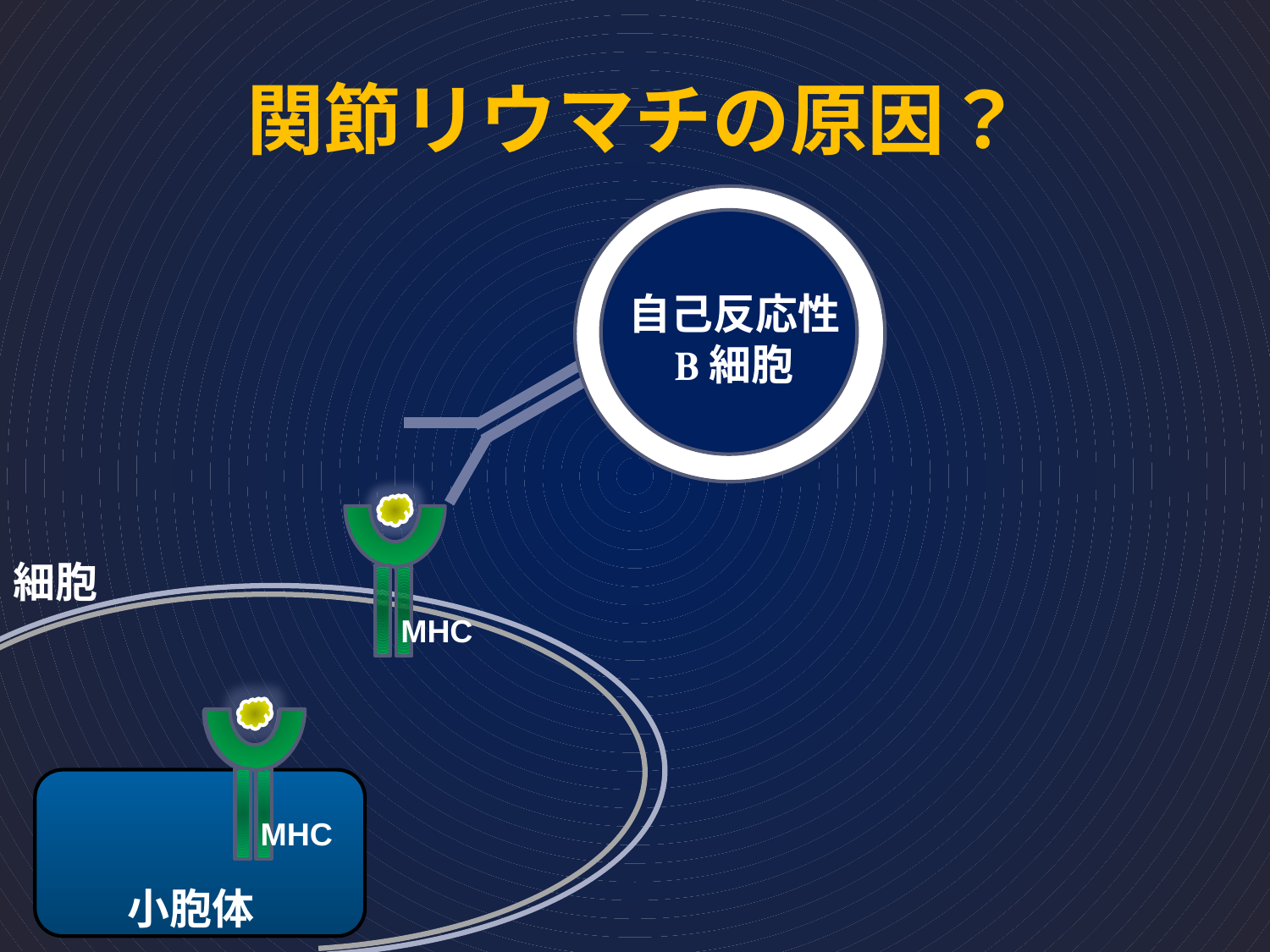

# 関節リウマチの原因？

自己反応性
B細胞

細胞

MHC

MHC
MHC
小胞体